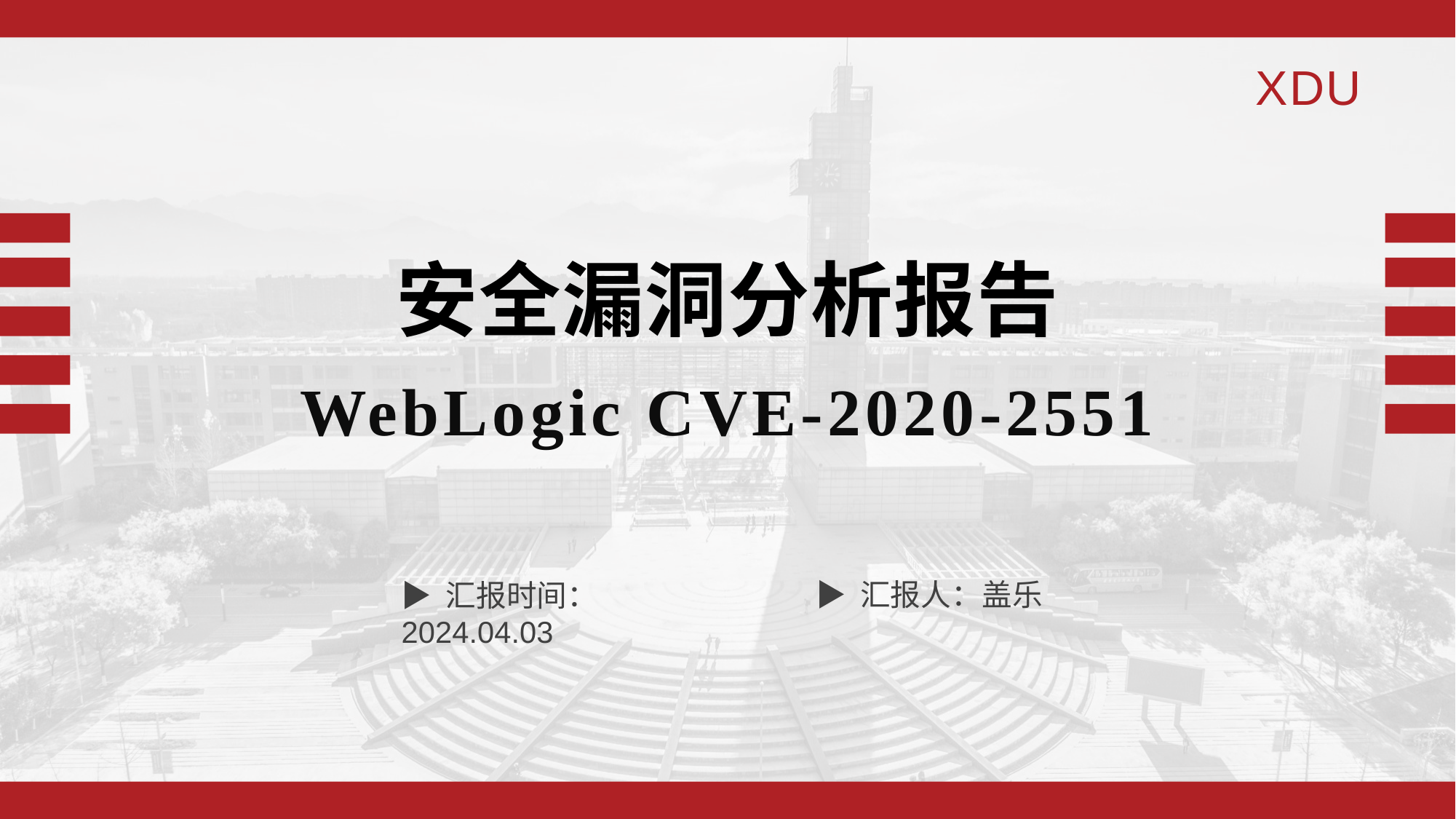

安全漏洞分析报告

WebLogic CVE-2020-2551
▶ 汇报人：盖乐
▶ 汇报时间：2024.04.03